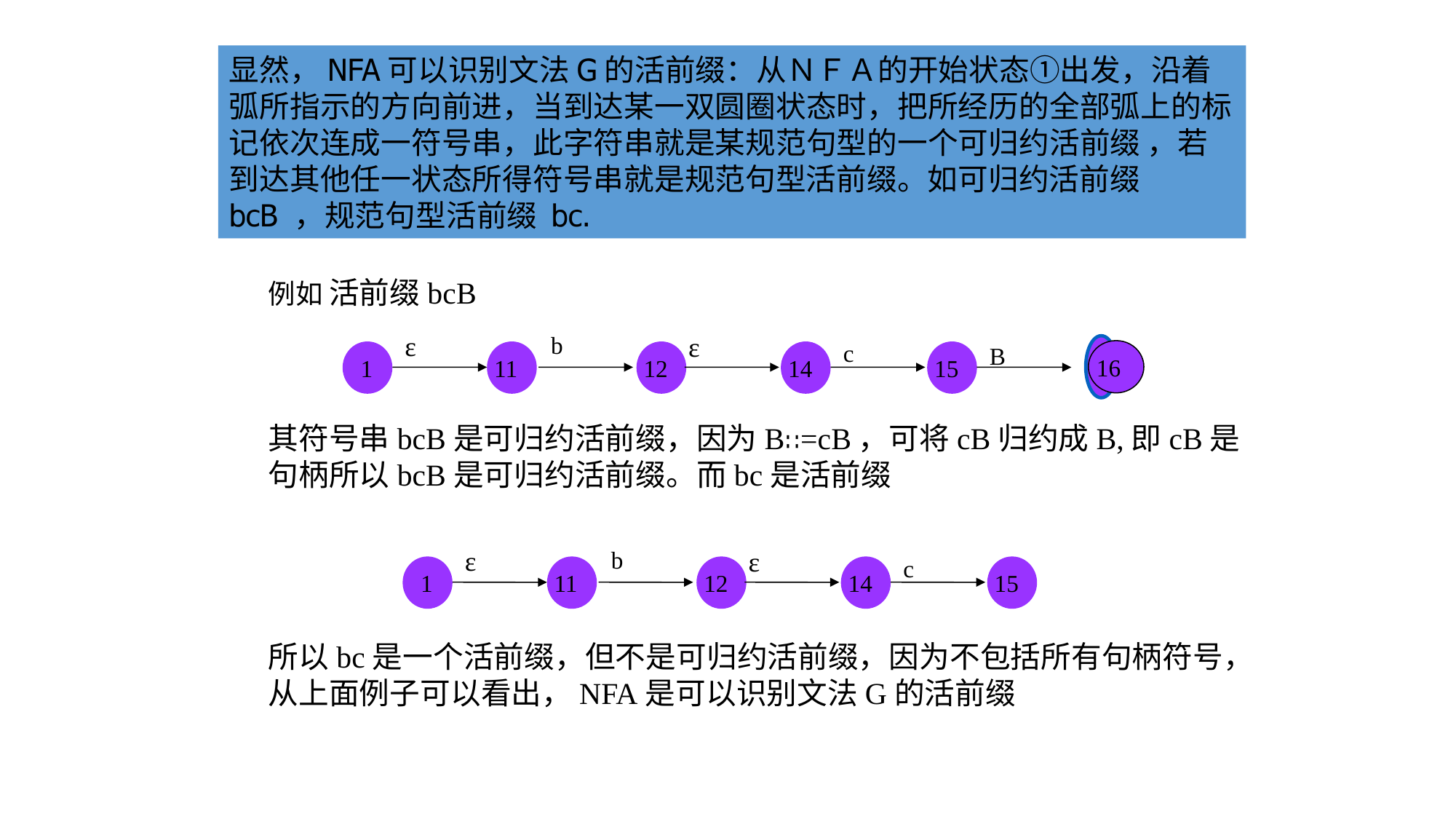

显然，NFA可以识别文法G的活前缀：从ＮＦＡ的开始状态①出发，沿着弧所指示的方向前进，当到达某一双圆圈状态时，把所经历的全部弧上的标记依次连成一符号串，此字符串就是某规范句型的一个可归约活前缀 ，若到达其他任一状态所得符号串就是规范句型活前缀。如可归约活前缀bcB ，规范句型活前缀 bc.
例如 活前缀bcB

其符号串bcB是可归约活前缀，因为B∷=cB，可将cB归约成B,即cB是句柄所以bcB是可归约活前缀。而bc是活前缀

所以bc是一个活前缀，但不是可归约活前缀，因为不包括所有句柄符号，从上面例子可以看出，NFA是可以识别文法G的活前缀
ε
b
ε
c

B
16
1
11
12
14
15

ε
b
ε
c
1
11
12
14
15